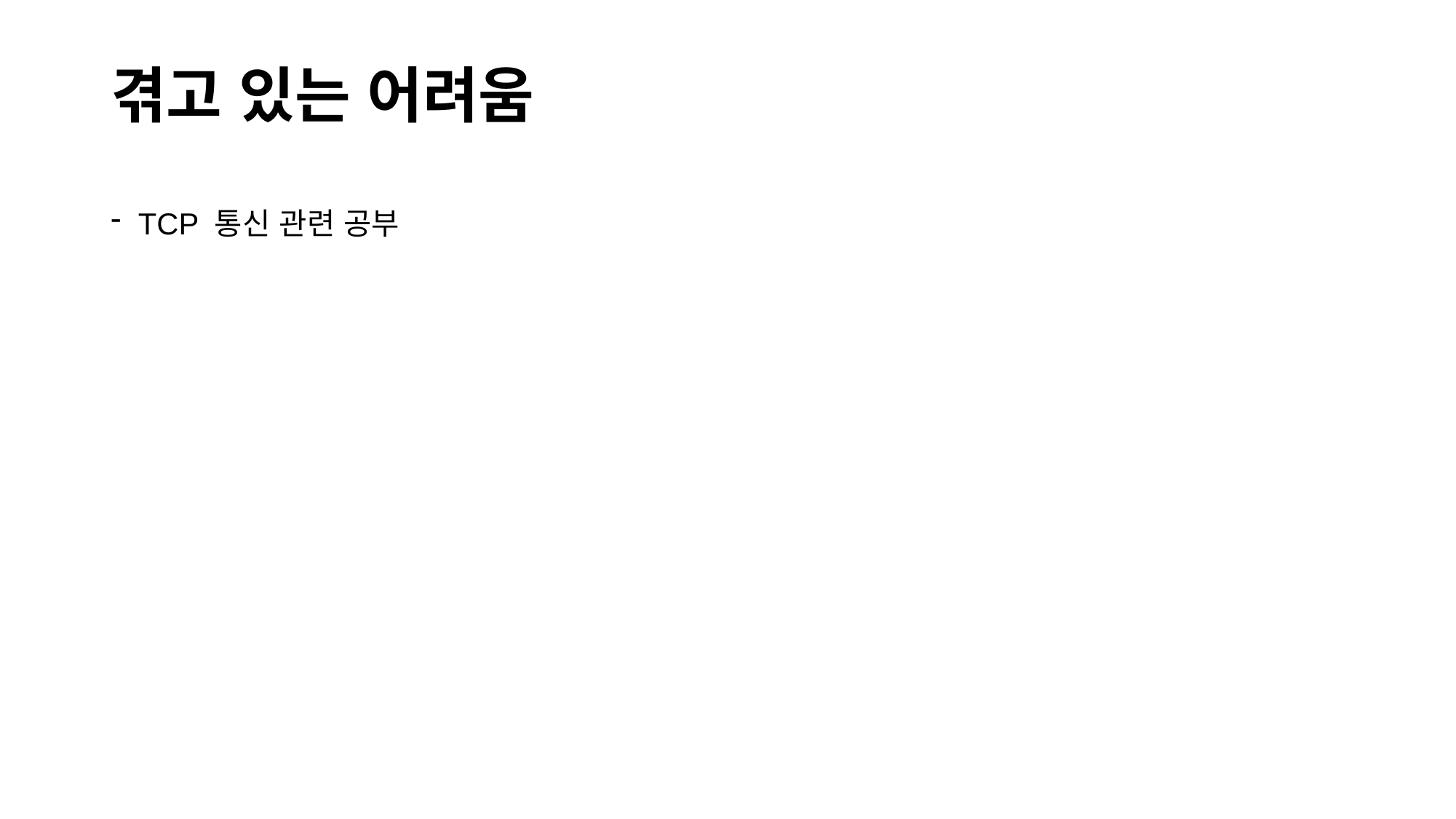

# 겪고 있는 어려움
TCP 통신 관련 공부